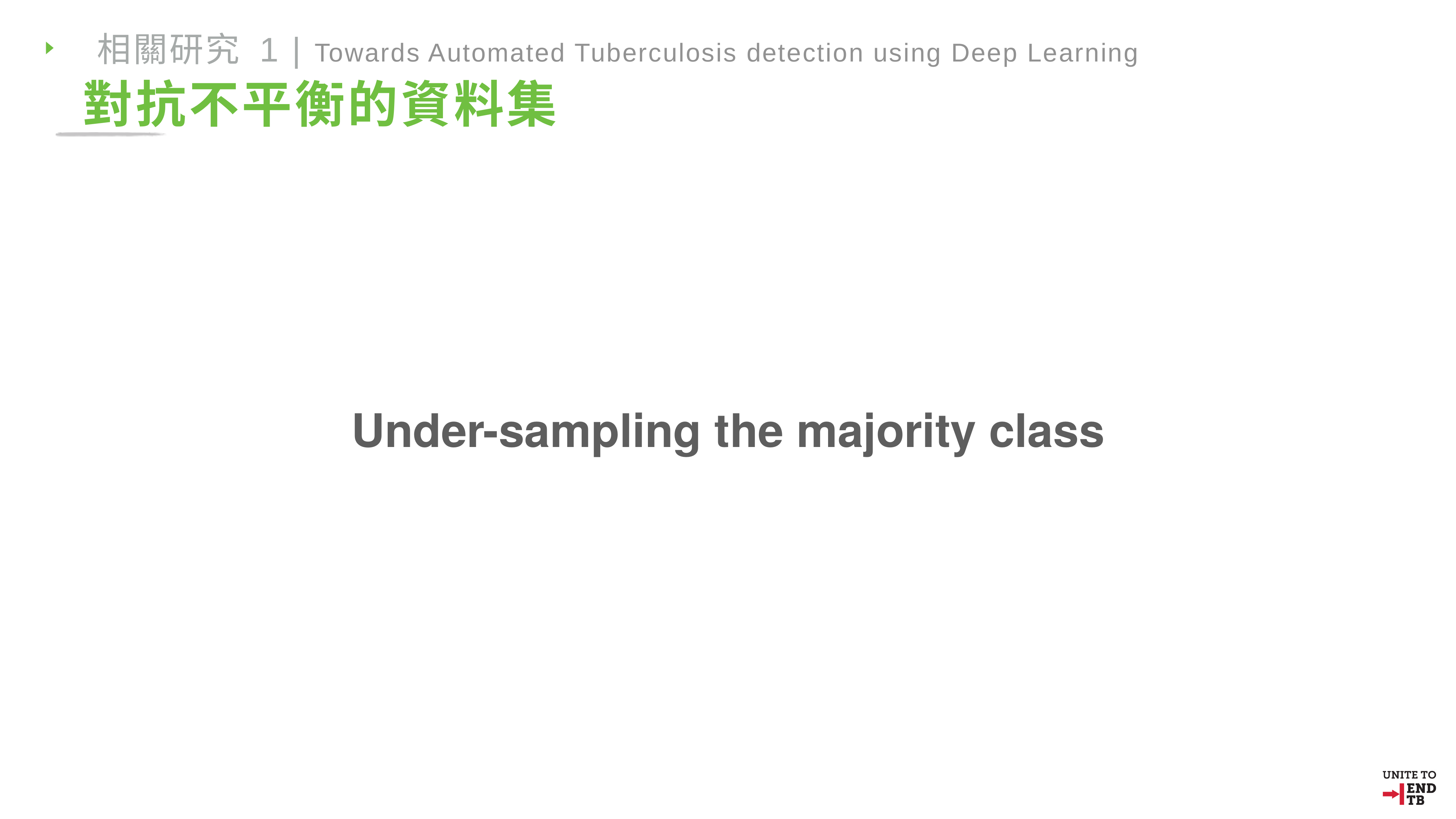

23
相關研究 1 | Towards Automated Tuberculosis detection using Deep Learning
對抗不平衡的資料集
Under-sampling the majority class